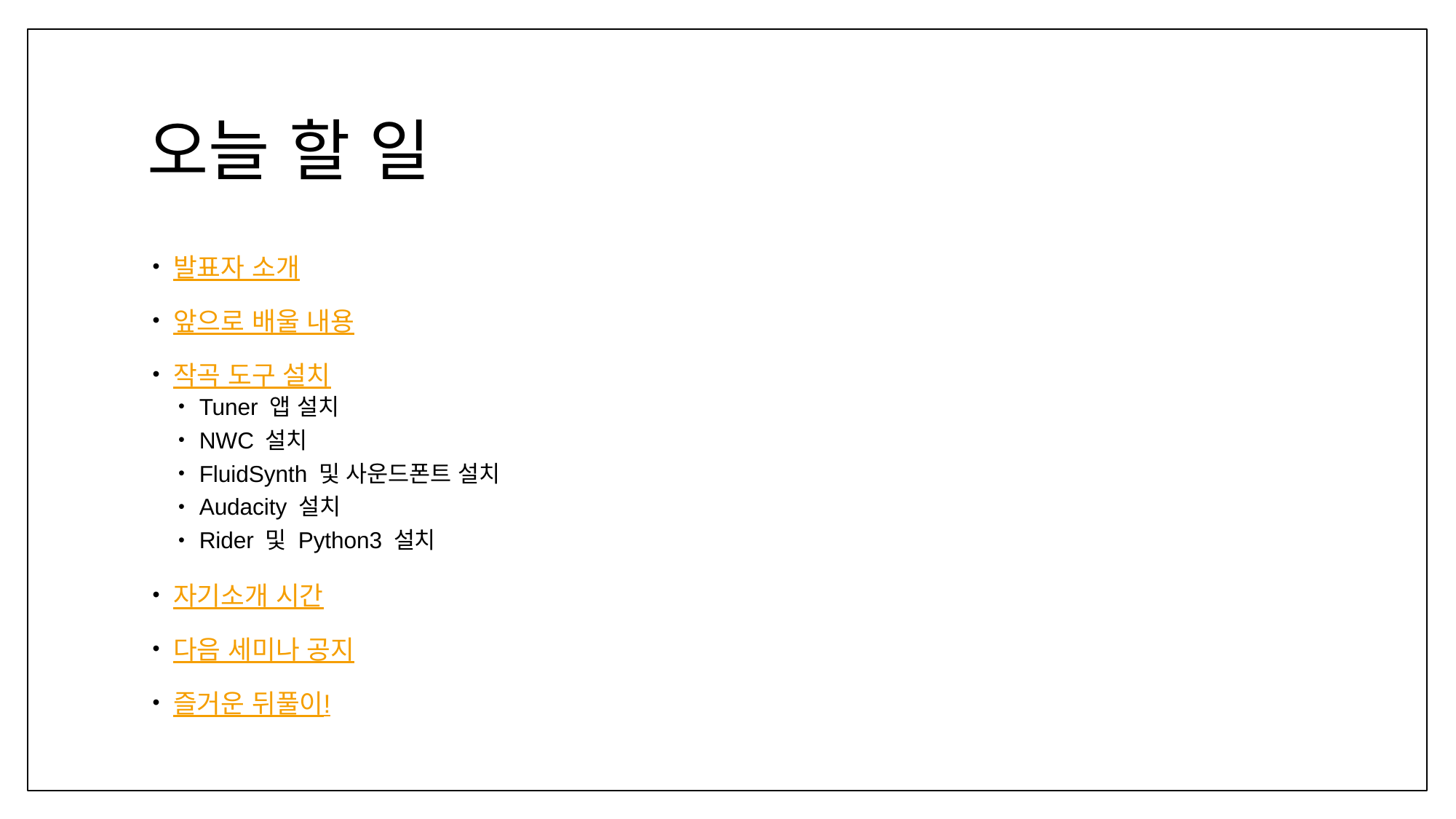

# 오늘 할 일
발표자 소개
앞으로 배울 내용
작곡 도구 설치
Tuner 앱 설치
NWC 설치
FluidSynth 및 사운드폰트 설치
Audacity 설치
Rider 및 Python3 설치
자기소개 시간
다음 세미나 공지
즐거운 뒤풀이!